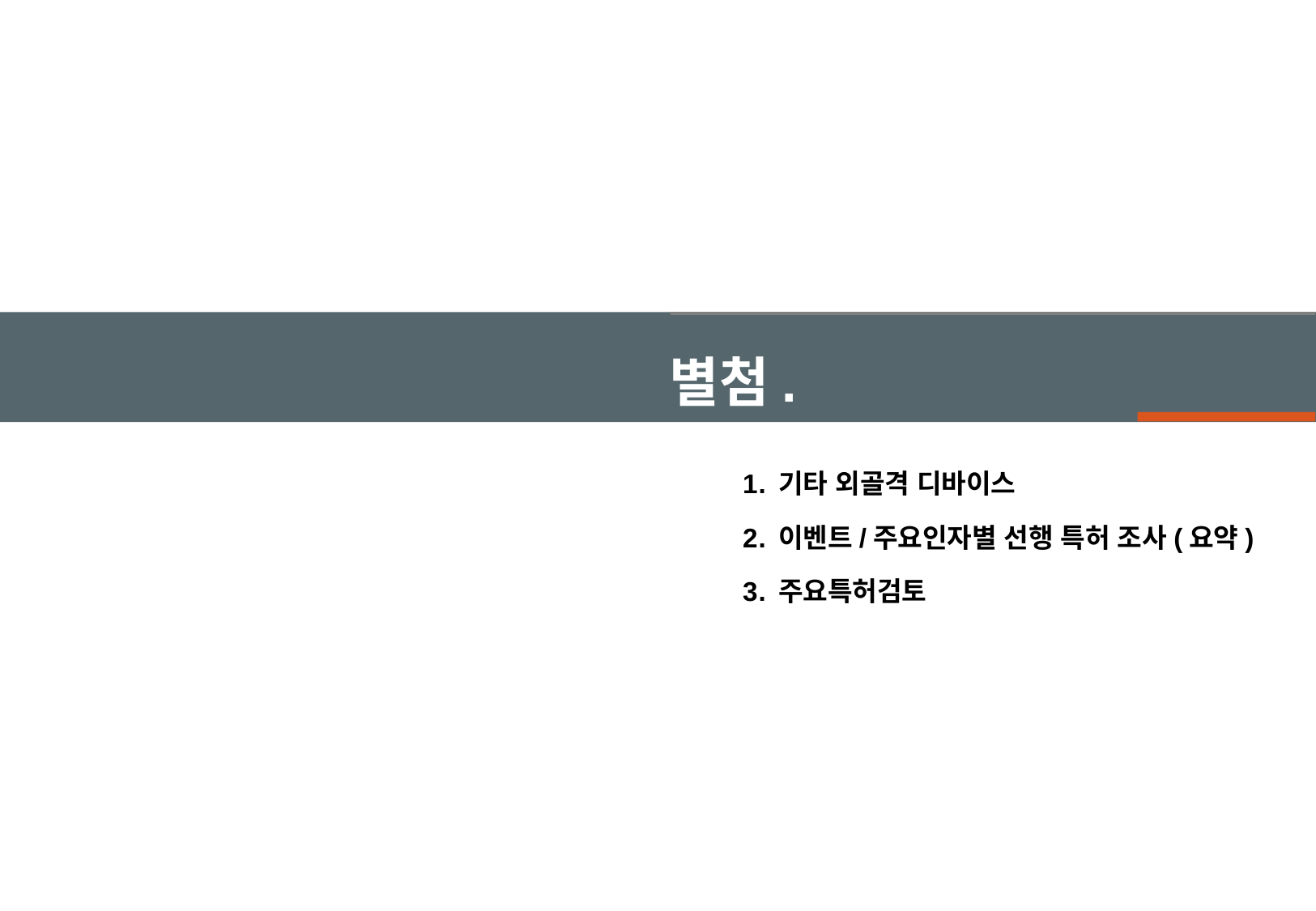

별첨.
기타 외골격 디바이스
이벤트/주요인자별 선행 특허 조사(요약)
주요특허검토